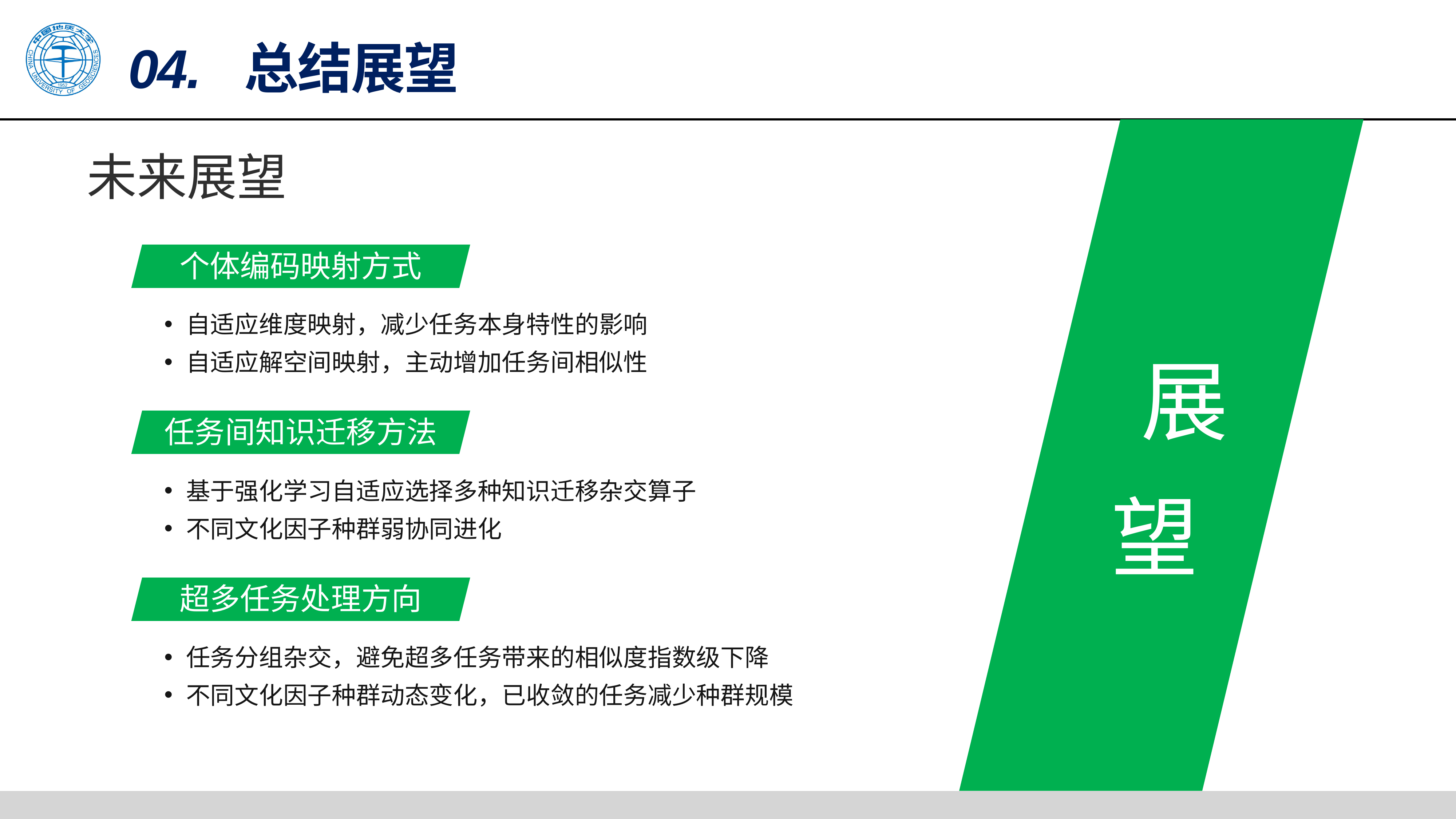

未来展望
个体编码映射方式

自适应维度映射，减少任务本身特性的影响
自适应解空间映射，主动增加任务间相似性
  展望
任务间知识迁移方法

基于强化学习自适应选择多种知识迁移杂交算子
不同文化因子种群弱协同进化
超多任务处理方向

任务分组杂交，避免超多任务带来的相似度指数级下降
不同文化因子种群动态变化，已收敛的任务减少种群规模